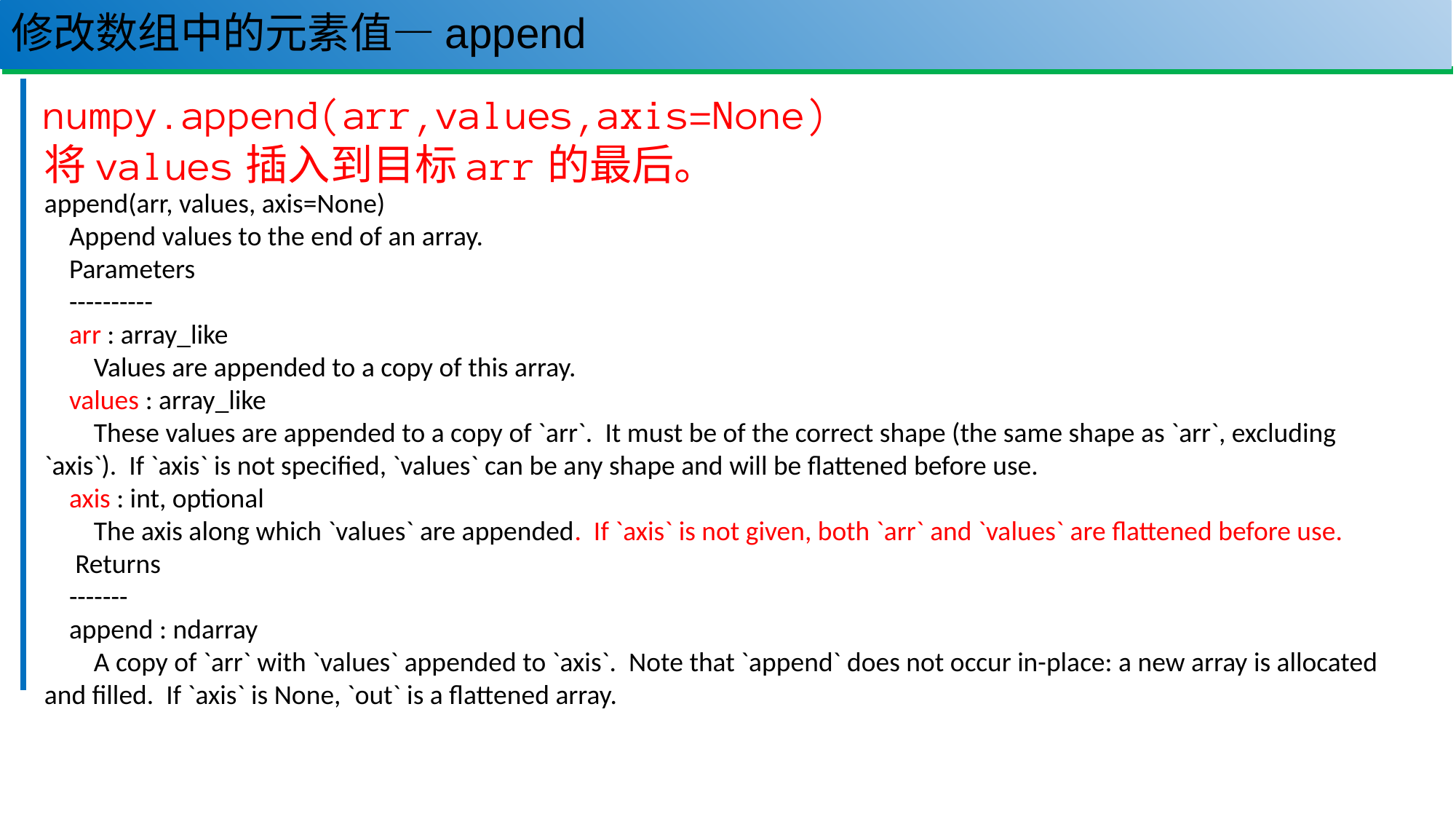

# 修改数组中的元素值—append
76
numpy.append(arr,values,axis=None)
将values插入到目标arr的最后。
append(arr, values, axis=None)
    Append values to the end of an array.
    Parameters
    ----------
    arr : array_like
        Values are appended to a copy of this array.
    values : array_like
        These values are appended to a copy of `arr`.  It must be of the correct shape (the same shape as `arr`, excluding `axis`).  If `axis` is not specified, `values` can be any shape and will be flattened before use.
    axis : int, optional
        The axis along which `values` are appended.  If `axis` is not given, both `arr` and `values` are flattened before use.
     Returns
    -------
    append : ndarray
        A copy of `arr` with `values` appended to `axis`.  Note that `append` does not occur in-place: a new array is allocated and filled.  If `axis` is None, `out` is a flattened array.